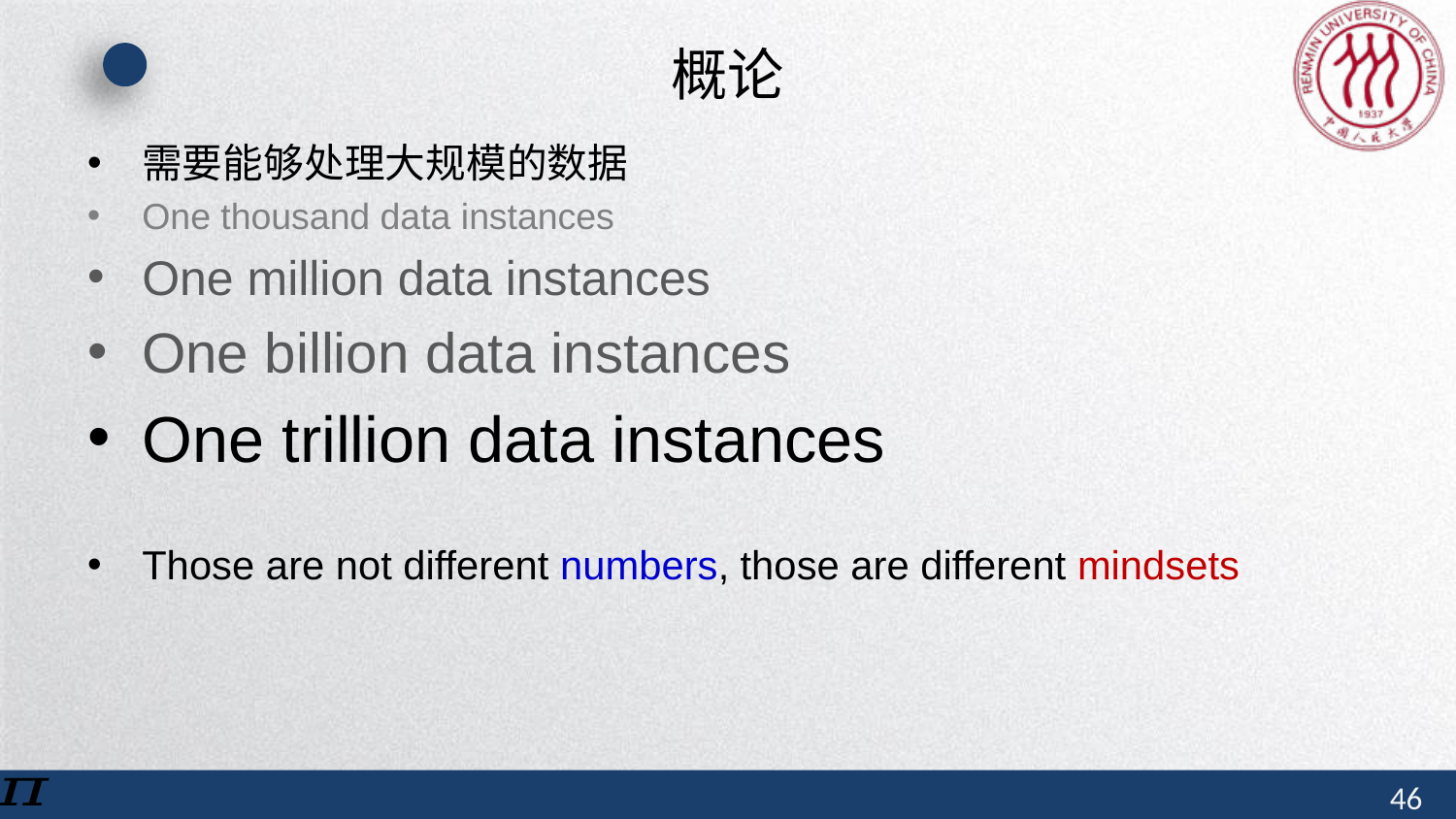

# 概论
需要能够处理大规模的数据
One thousand data instances
One million data instances
One billion data instances
One trillion data instances

Those are not different numbers, those are different mindsets